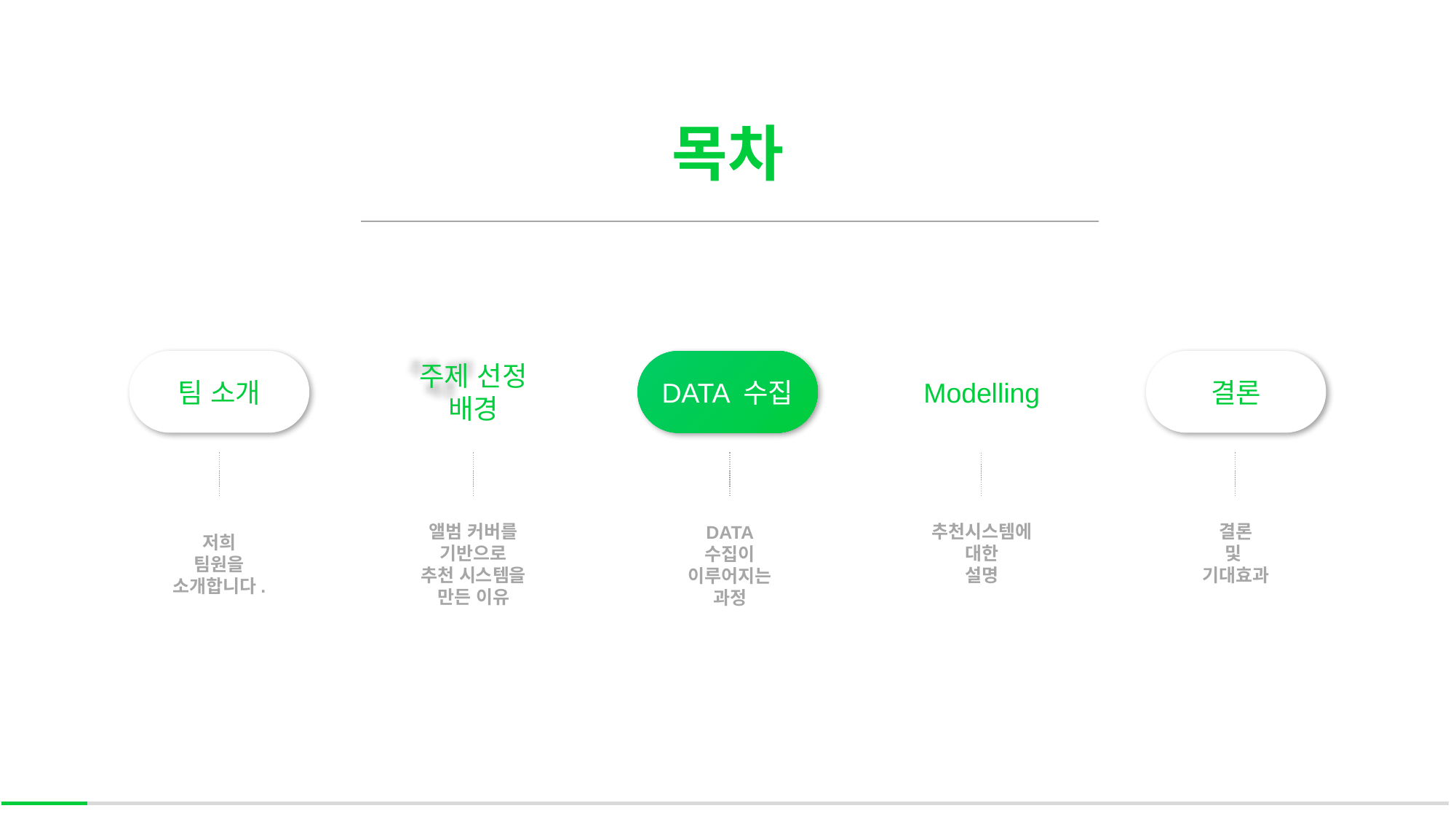

목차
팀 소개
주제 선정 배경
DATA 수집
Modelling
결론
앨범 커버를
기반으로
추천 시스템을
만든 이유
DATA 수집이
이루어지는
과정
저희
팀원을
소개합니다.
결론
및
기대효과
추천시스템에
대한
설명